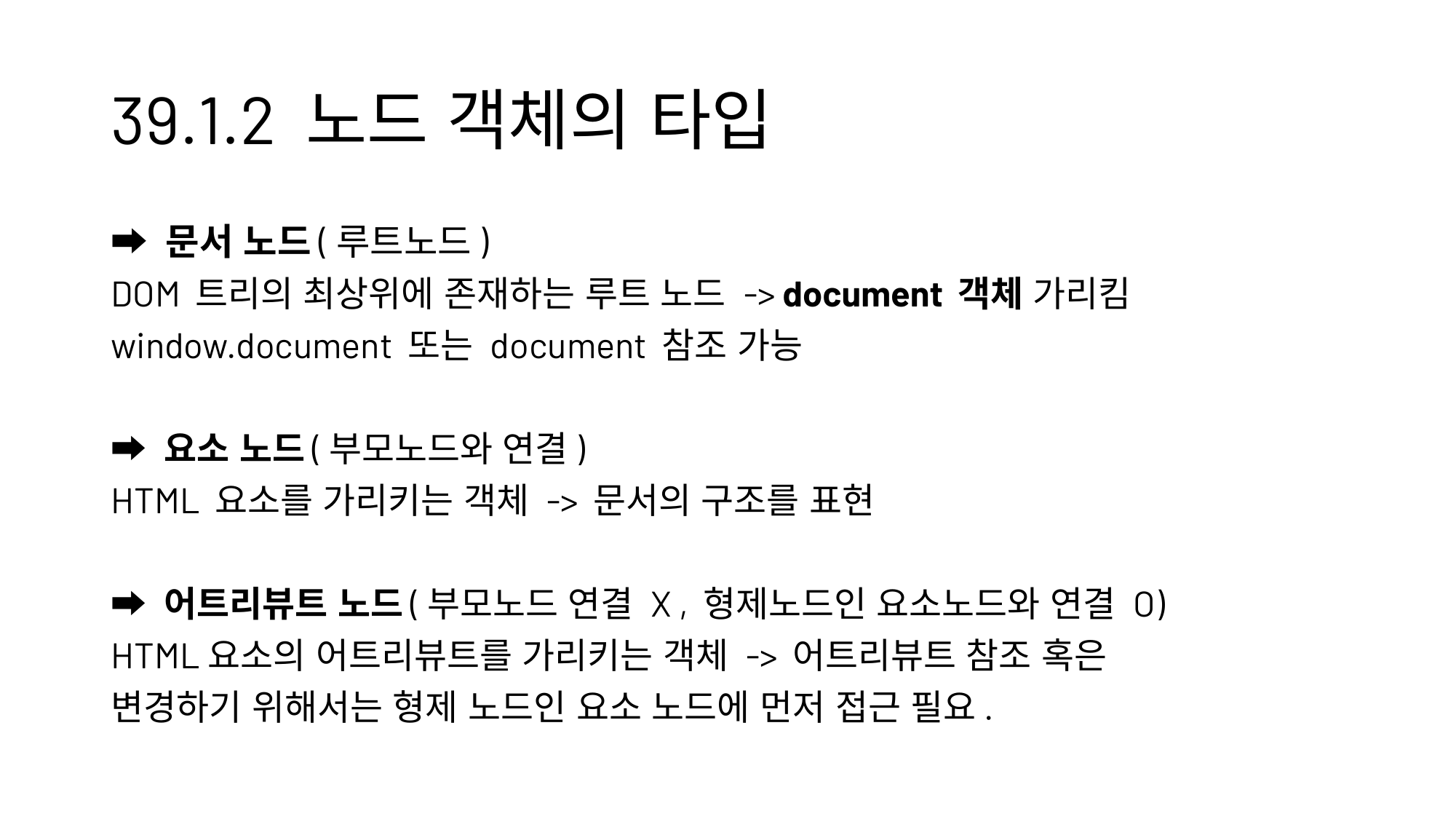

# 39.1.2 노드 객체의 타입
➡️ 문서 노드(루트노드)
DOM 트리의 최상위에 존재하는 루트 노드 -> document 객체 가리킴
window.document 또는 document 참조 가능

➡️ 요소 노드(부모노드와 연결)
HTML 요소를 가리키는 객체 -> 문서의 구조를 표현

➡️ 어트리뷰트 노드(부모노드 연결 X , 형제노드인 요소노드와 연결 O)
HTML요소의 어트리뷰트를 가리키는 객체 -> 어트리뷰트 참조 혹은
변경하기 위해서는 형제 노드인 요소 노드에 먼저 접근 필요.